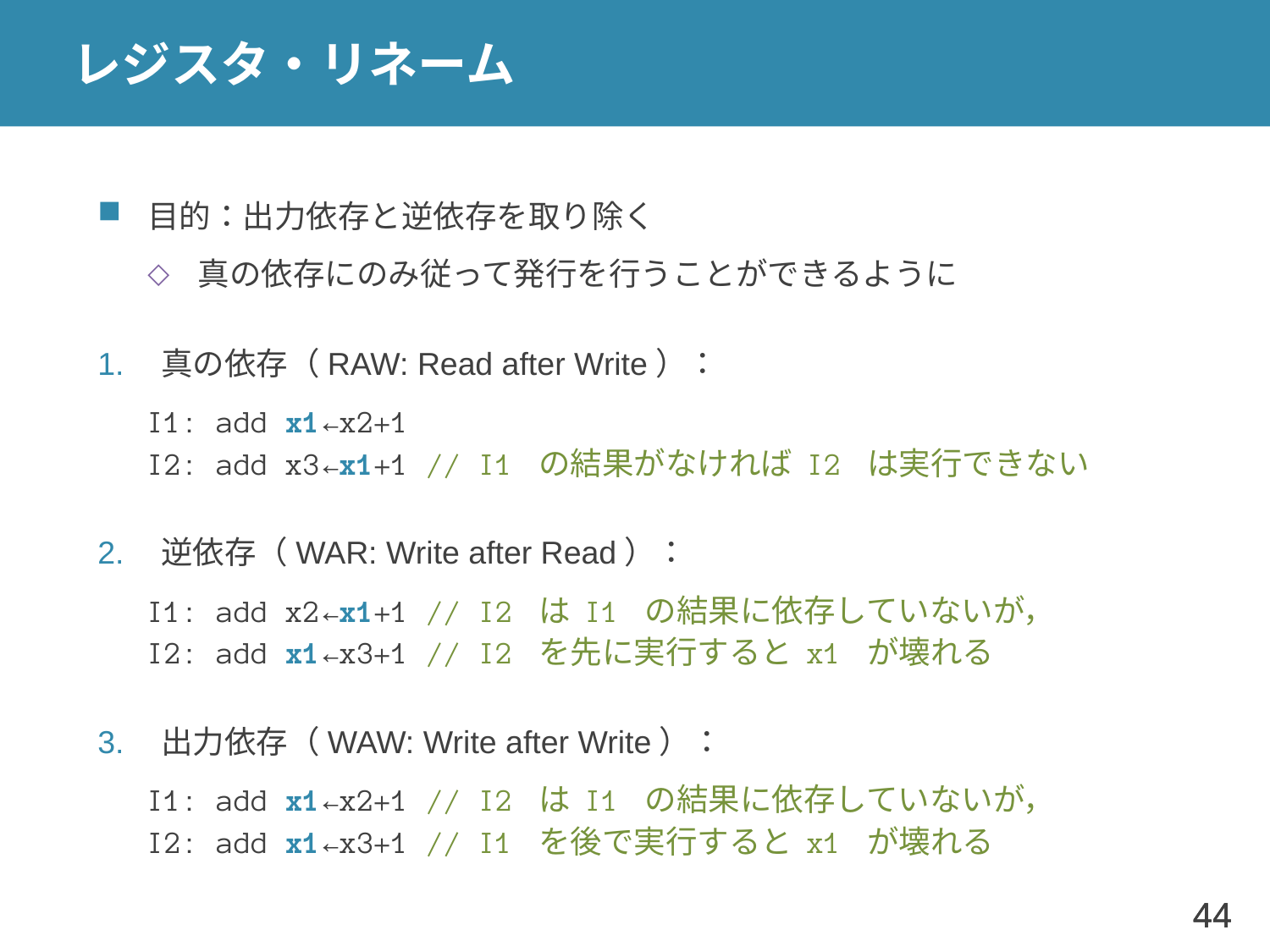

# レジスタ・リネーム
目的：出力依存と逆依存を取り除く
真の依存にのみ従って発行を行うことができるように
真の依存（RAW: Read after Write）：
I1: add x1←x2+1
I2: add x3←x1+1 // I1 の結果がなければ I2 は実行できない
逆依存（WAR: Write after Read）：
I1: add x2←x1+1 // I2 は I1 の結果に依存していないが，
I2: add x1←x3+1 // I2 を先に実行すると x1 が壊れる
出力依存（WAW: Write after Write）：
I1: add x1←x2+1 // I2 は I1 の結果に依存していないが，
I2: add x1←x3+1 // I1 を後で実行すると x1 が壊れる